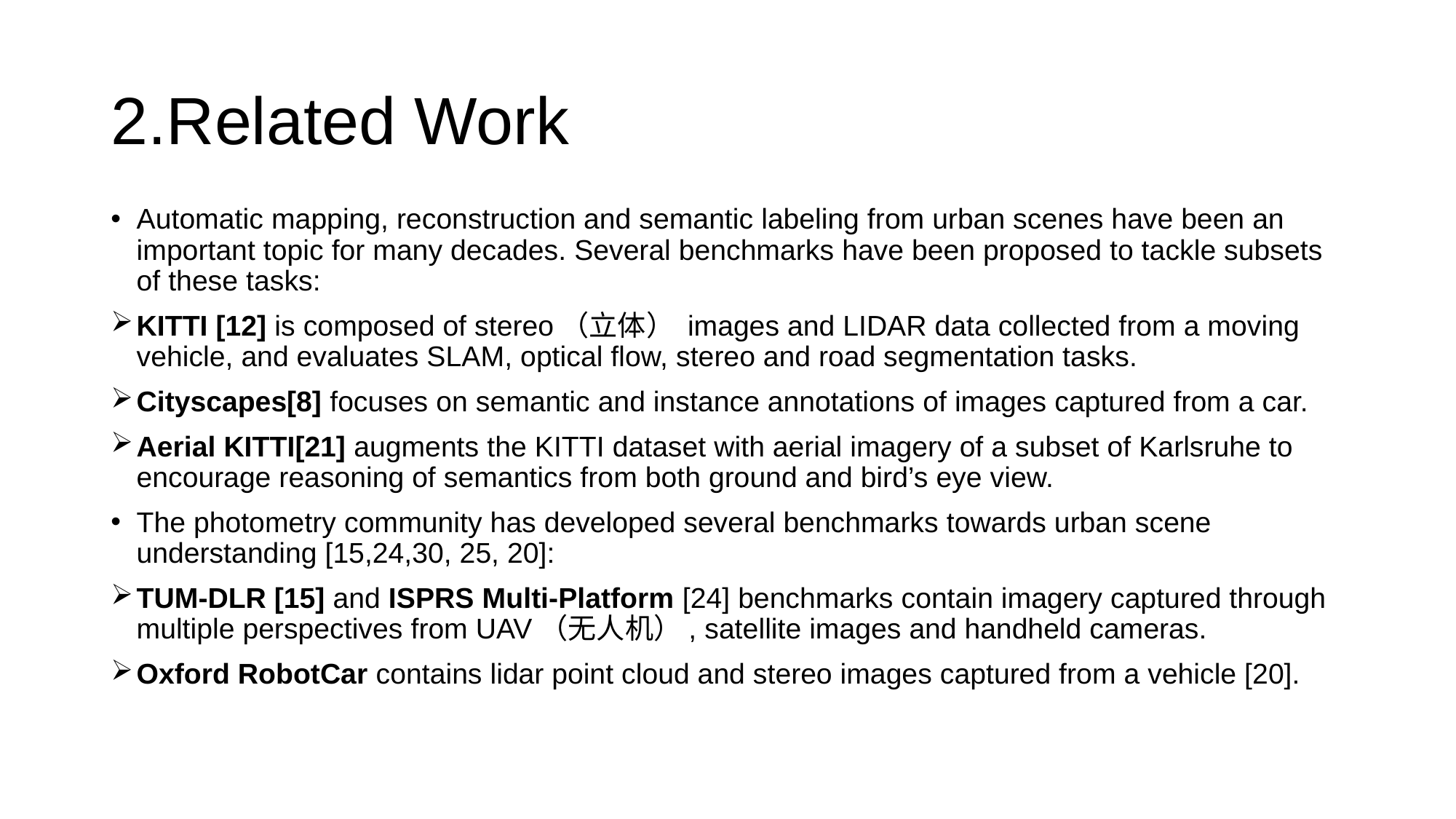

# 2.Related Work
Automatic mapping, reconstruction and semantic labeling from urban scenes have been an important topic for many decades. Several benchmarks have been proposed to tackle subsets of these tasks:
KITTI [12] is composed of stereo（立体） images and LIDAR data collected from a moving vehicle, and evaluates SLAM, optical ﬂow, stereo and road segmentation tasks.
Cityscapes[8] focuses on semantic and instance annotations of images captured from a car.
Aerial KITTI[21] augments the KITTI dataset with aerial imagery of a subset of Karlsruhe to encourage reasoning of semantics from both ground and bird’s eye view.
The photometry community has developed several benchmarks towards urban scene understanding [15,24,30, 25, 20]:
TUM-DLR [15] and ISPRS Multi-Platform [24] benchmarks contain imagery captured through multiple perspectives from UAV（无人机）, satellite images and handheld cameras.
Oxford RobotCar contains lidar point cloud and stereo images captured from a vehicle [20].